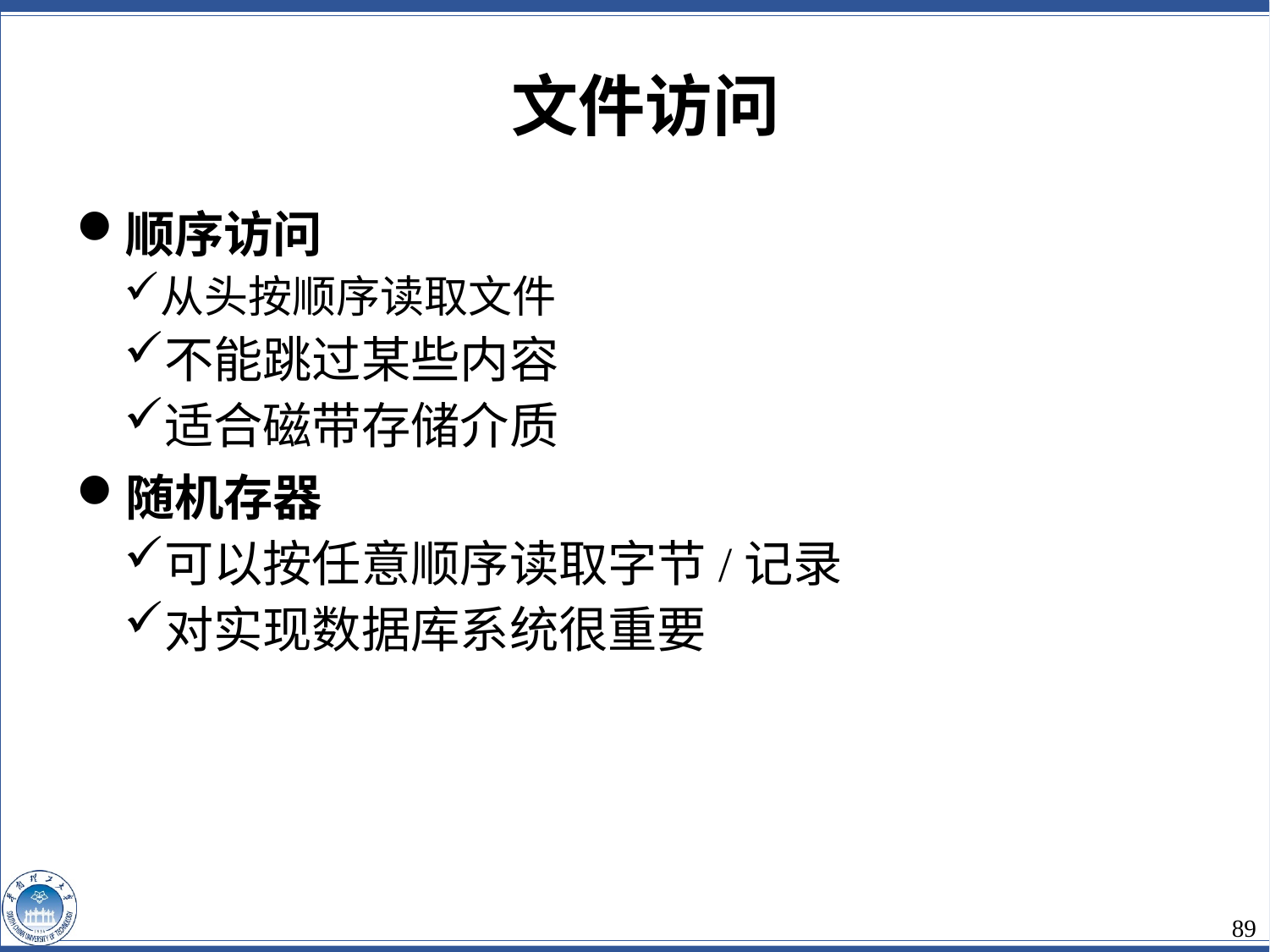

文件访问
顺序访问
从头按顺序读取文件
不能跳过某些内容
适合磁带存储介质
随机存器
可以按任意顺序读取字节/记录
对实现数据库系统很重要

89